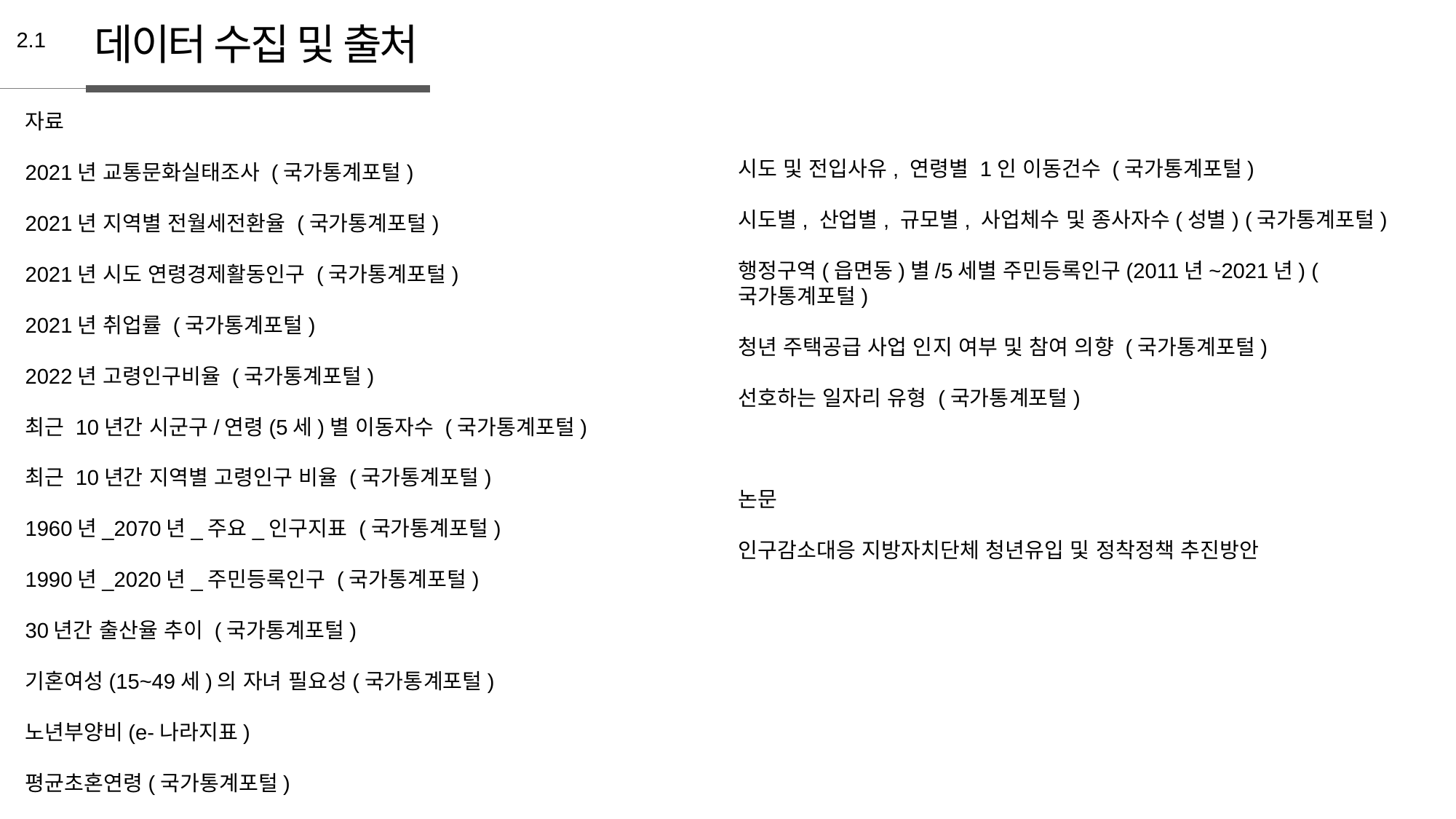

데이터 수집 및 출처
2.1
자료

2021년 교통문화실태조사 (국가통계포털)

2021년 지역별 전월세전환율 (국가통계포털)

2021년 시도 연령경제활동인구 (국가통계포털)

2021년 취업률 (국가통계포털)

2022년 고령인구비율 (국가통계포털)

최근 10년간 시군구/연령(5세)별 이동자수 (국가통계포털)

최근 10년간 지역별 고령인구 비율 (국가통계포털)

1960년_2070년_주요_인구지표 (국가통계포털)

1990년_2020년_주민등록인구 (국가통계포털)

30년간 출산율 추이 (국가통계포털)

기혼여성(15~49세)의 자녀 필요성(국가통계포털)

노년부양비(e-나라지표)

평균초혼연령(국가통계포털)

시도 및 전입사유, 연령별 1인 이동건수 (국가통계포털)

시도별, 산업별, 규모별, 사업체수 및 종사자수(성별) (국가통계포털)

행정구역(읍면동)별/5세별 주민등록인구(2011년~2021년) (국가통계포털)

청년 주택공급 사업 인지 여부 및 참여 의향 (국가통계포털)

선호하는 일자리 유형 (국가통계포털)

논문

인구감소대응 지방자치단체 청년유입 및 정착정책 추진방안